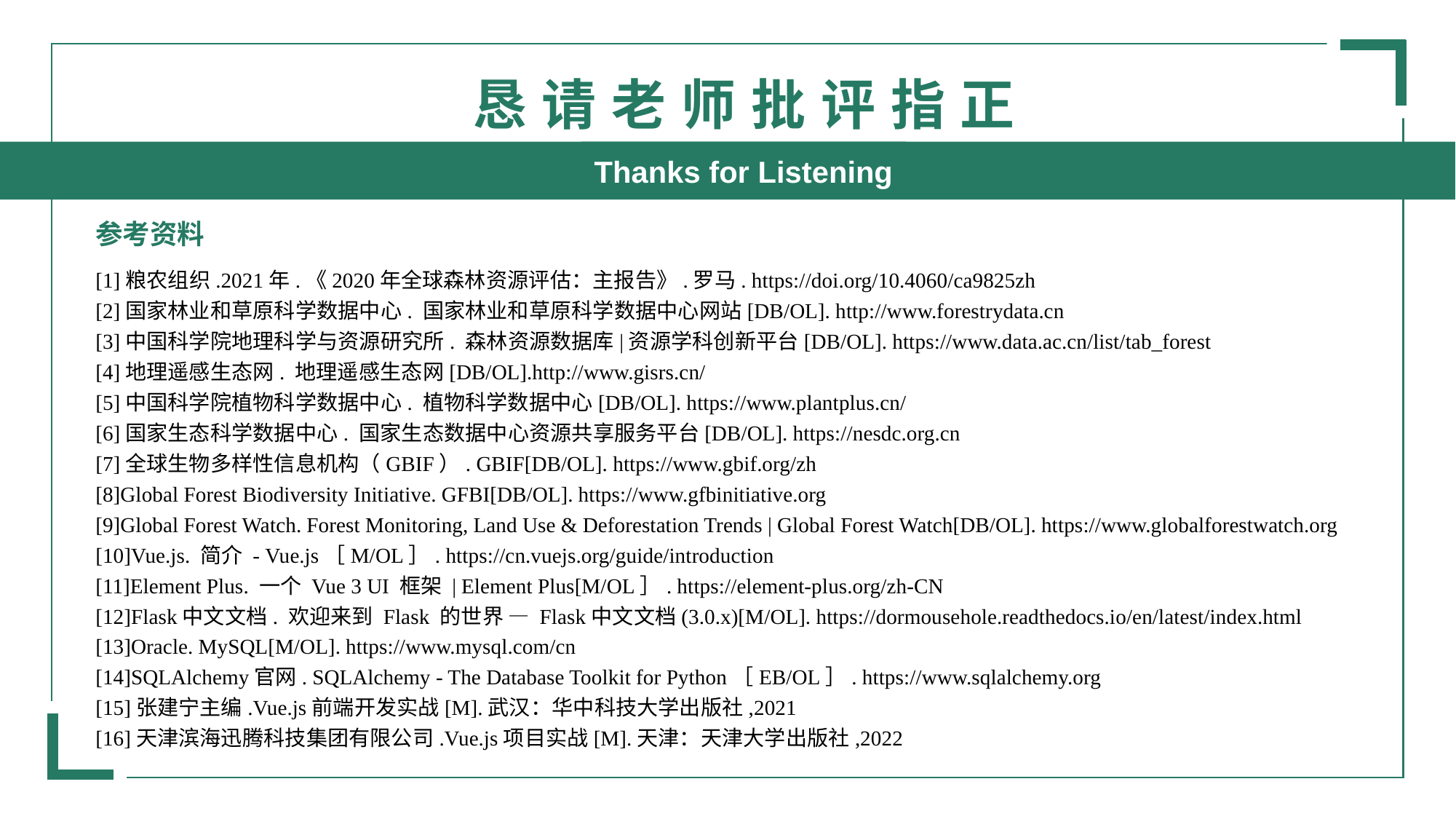

恳请老师批评指正

Thanks for Listening
参考资料
[1]粮农组织.2021年.《2020年全球森林资源评估：主报告》.罗马. https://doi.org/10.4060/ca9825zh
[2]国家林业和草原科学数据中心. 国家林业和草原科学数据中心网站[DB/OL]. http://www.forestrydata.cn
[3]中国科学院地理科学与资源研究所. 森林资源数据库|资源学科创新平台[DB/OL]. https://www.data.ac.cn/list/tab_forest
[4]地理遥感生态网. 地理遥感生态网[DB/OL].http://www.gisrs.cn/
[5]中国科学院植物科学数据中心. 植物科学数据中心[DB/OL]. https://www.plantplus.cn/
[6]国家生态科学数据中心. 国家生态数据中心资源共享服务平台[DB/OL]. https://nesdc.org.cn
[7]全球生物多样性信息机构（GBIF）. GBIF[DB/OL]. https://www.gbif.org/zh
[8]Global Forest Biodiversity Initiative. GFBI[DB/OL]. https://www.gfbinitiative.org
[9]Global Forest Watch. Forest Monitoring, Land Use & Deforestation Trends | Global Forest Watch[DB/OL]. https://www.globalforestwatch.org
[10]Vue.js. 简介 - Vue.js［M/OL］. https://cn.vuejs.org/guide/introduction
[11]Element Plus. 一个 Vue 3 UI 框架 | Element Plus[M/OL］. https://element-plus.org/zh-CN
[12]Flask中文文档. 欢迎来到 Flask 的世界 — Flask中文文档(3.0.x)[M/OL]. https://dormousehole.readthedocs.io/en/latest/index.html
[13]Oracle. MySQL[M/OL]. https://www.mysql.com/cn
[14]SQLAlchemy官网. SQLAlchemy - The Database Toolkit for Python［EB/OL］. https://www.sqlalchemy.org
[15]张建宁主编.Vue.js前端开发实战[M].武汉：华中科技大学出版社,2021
[16]天津滨海迅腾科技集团有限公司.Vue.js项目实战[M].天津：天津大学出版社,2022